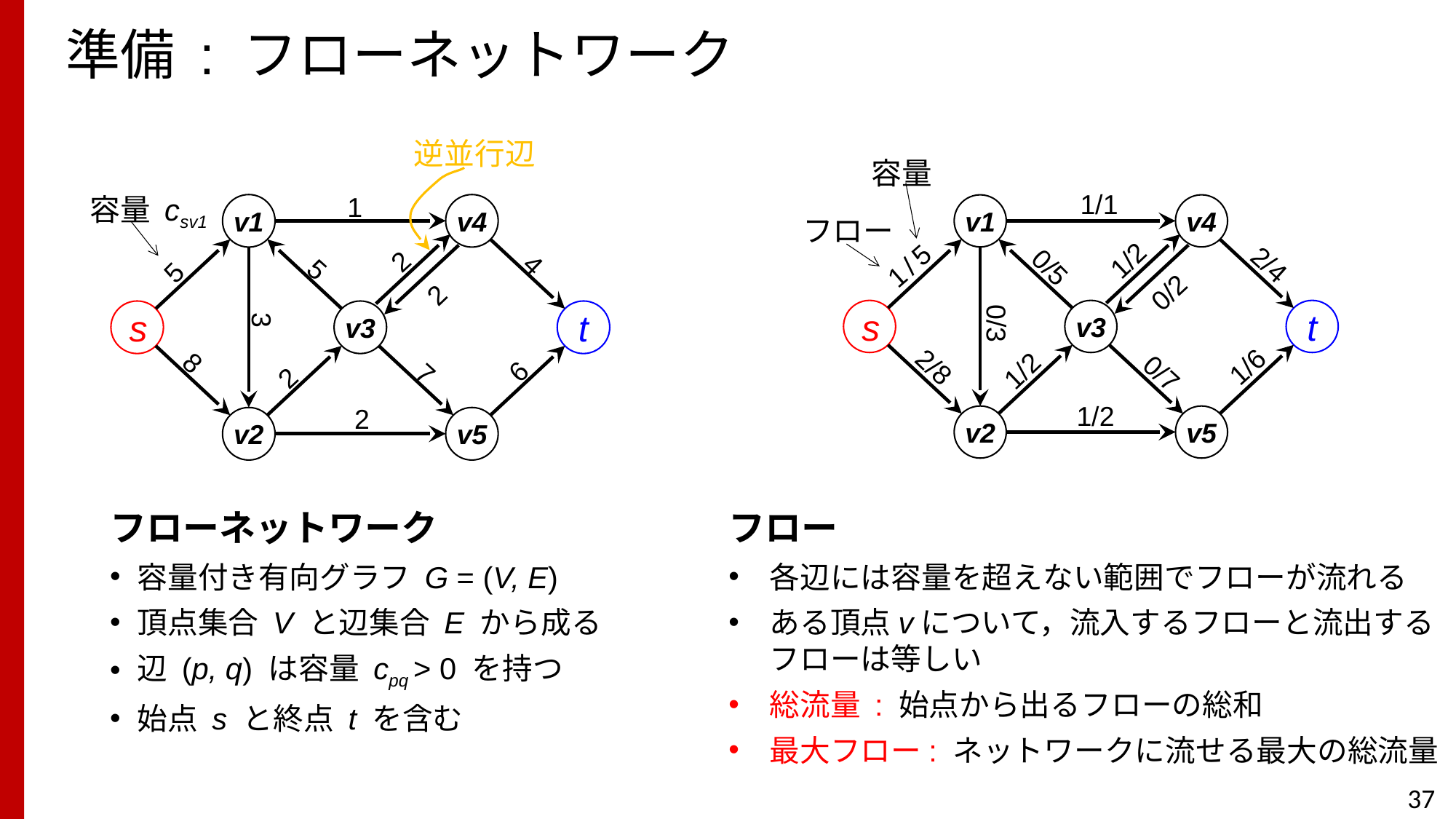

# 準備 : フローネットワーク
逆並行辺

1
容量 csv1
v1
v4
2
4
5
5
2
s
v3
t
3
8
6
7
2
2
v2
v5
容量
1/1
v1
v4
フロー
1/2
2/4
1 / 5
0/5
0/2
s
v3
t
0/3
1/6
2/8
1/2
0/7
1/2
v2
v5
フローネットワーク
容量付き有向グラフ G = (V, E)
頂点集合 V と辺集合 E から成る
辺 (p, q) は容量 cpq > 0 を持つ
始点 s と終点 t を含む
フロー
各辺には容量を超えない範囲でフローが流れる
ある頂点vについて，流入するフローと流出するフローは等しい
総流量 : 始点から出るフローの総和
最大フロー: ネットワークに流せる最大の総流量
37